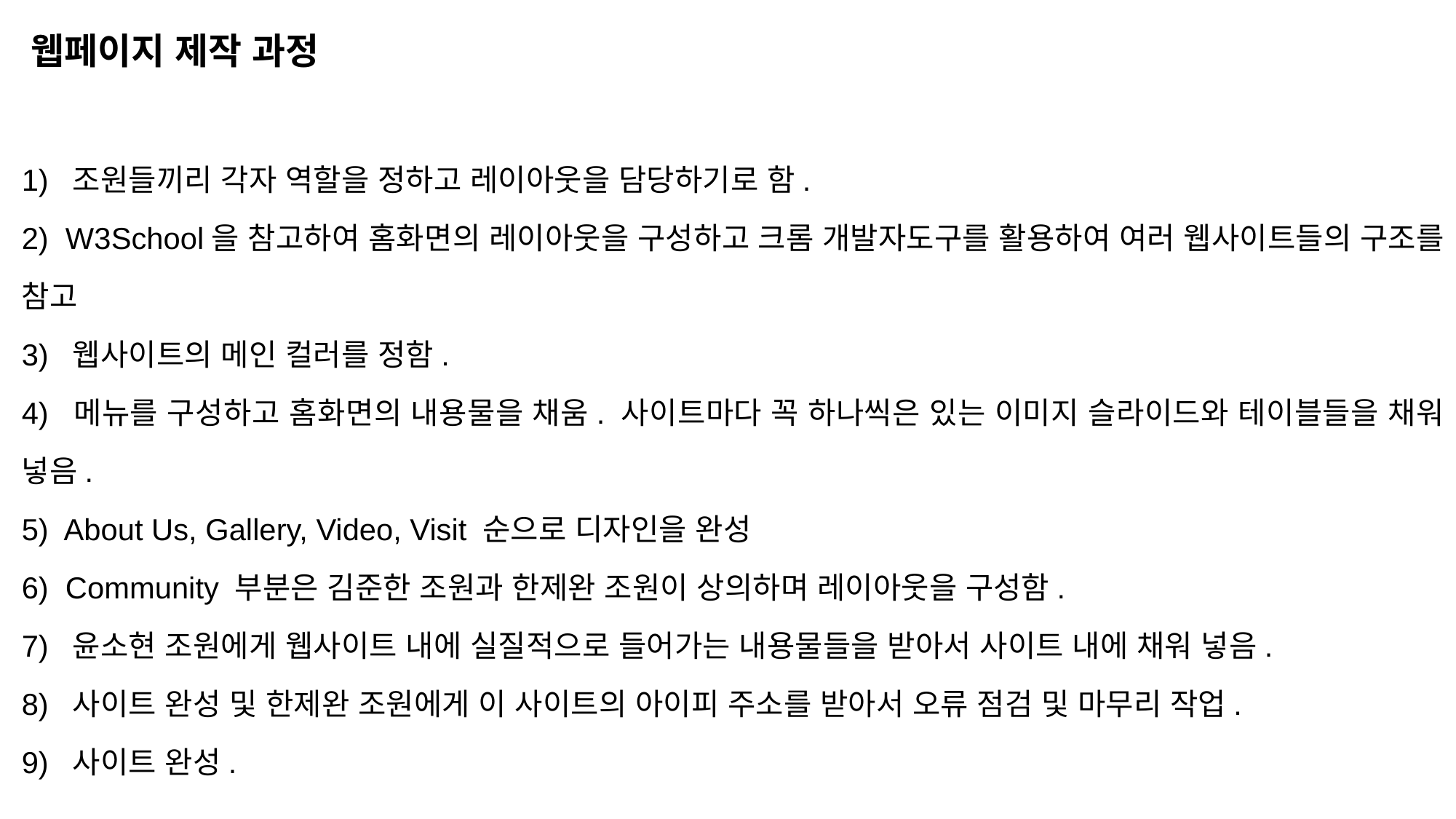

웹페이지 제작 과정
1)  조원들끼리 각자 역할을 정하고 레이아웃을 담당하기로 함.
2)  W3School을 참고하여 홈화면의 레이아웃을 구성하고 크롬 개발자도구를 활용하여 여러 웹사이트들의 구조를 참고
3)  웹사이트의 메인 컬러를 정함.
4)  메뉴를 구성하고 홈화면의 내용물을 채움. 사이트마다 꼭 하나씩은 있는 이미지 슬라이드와 테이블들을 채워 넣음.
5)  About Us, Gallery, Video, Visit 순으로 디자인을 완성
6)  Community 부분은 김준한 조원과 한제완 조원이 상의하며 레이아웃을 구성함.
7)  윤소현 조원에게 웹사이트 내에 실질적으로 들어가는 내용물들을 받아서 사이트 내에 채워 넣음.
8)  사이트 완성 및 한제완 조원에게 이 사이트의 아이피 주소를 받아서 오류 점검 및 마무리 작업.
9)  사이트 완성.